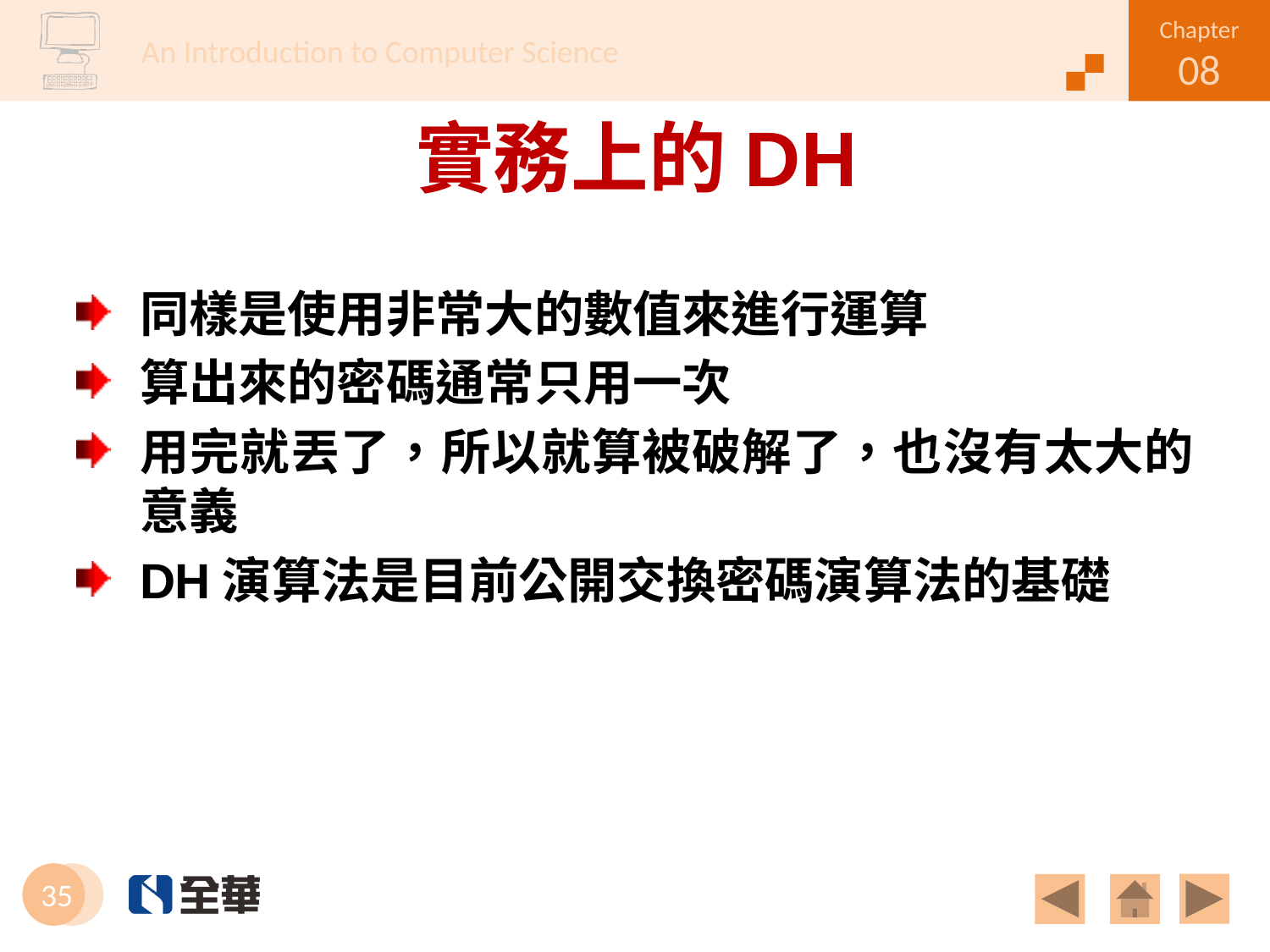

# 實務上的DH
同樣是使用非常大的數值來進行運算
算出來的密碼通常只用一次
用完就丟了，所以就算被破解了，也沒有太大的意義
DH演算法是目前公開交換密碼演算法的基礎